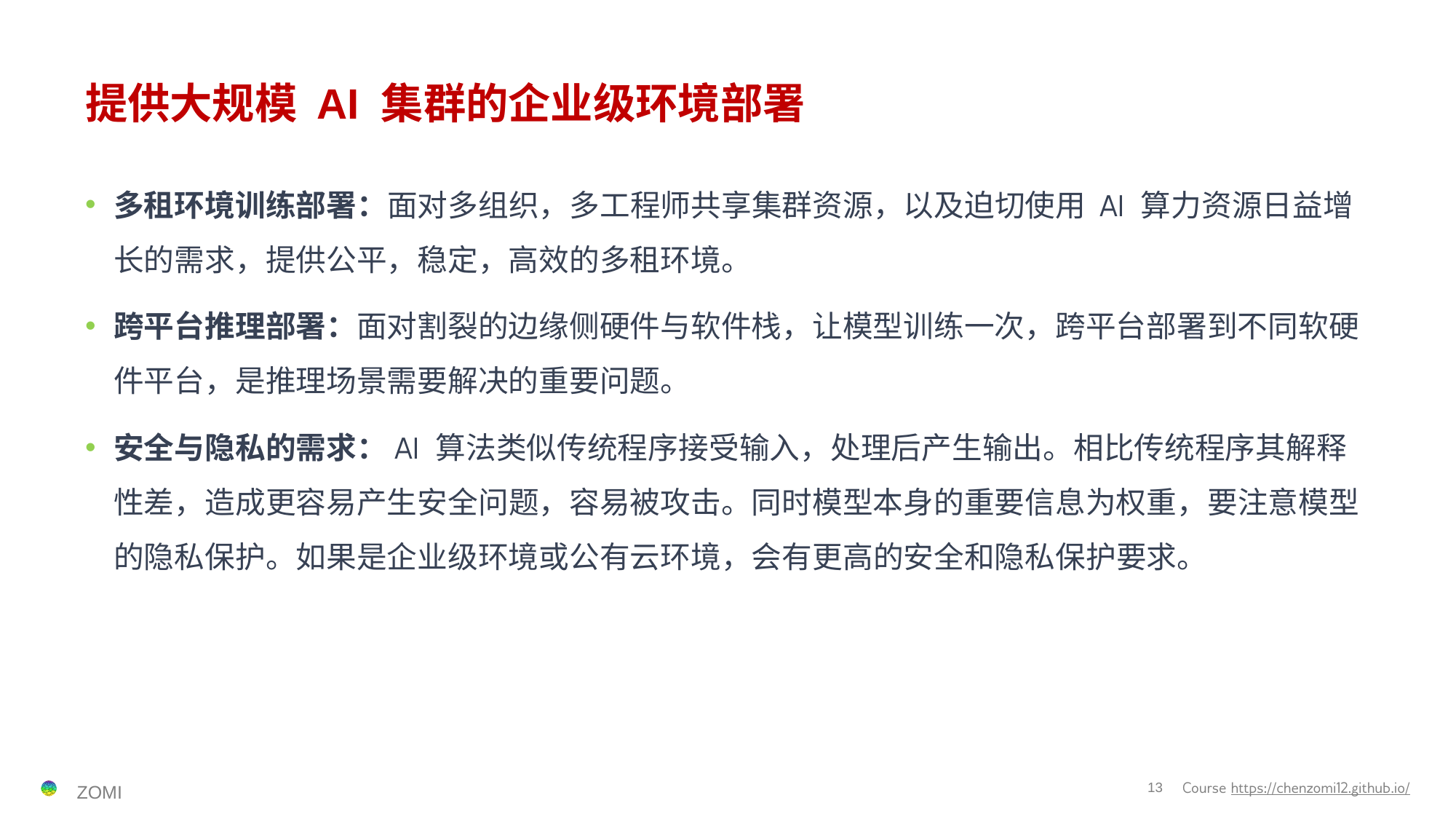

# 提供大规模 AI 集群的企业级环境部署
多租环境训练部署：面对多组织，多工程师共享集群资源，以及迫切使用 AI 算力资源日益增长的需求，提供公平，稳定，高效的多租环境。
跨平台推理部署：面对割裂的边缘侧硬件与软件栈，让模型训练一次，跨平台部署到不同软硬件平台，是推理场景需要解决的重要问题。
安全与隐私的需求：AI 算法类似传统程序接受输入，处理后产生输出。相比传统程序其解释性差，造成更容易产生安全问题，容易被攻击。同时模型本身的重要信息为权重，要注意模型的隐私保护。如果是企业级环境或公有云环境，会有更高的安全和隐私保护要求。